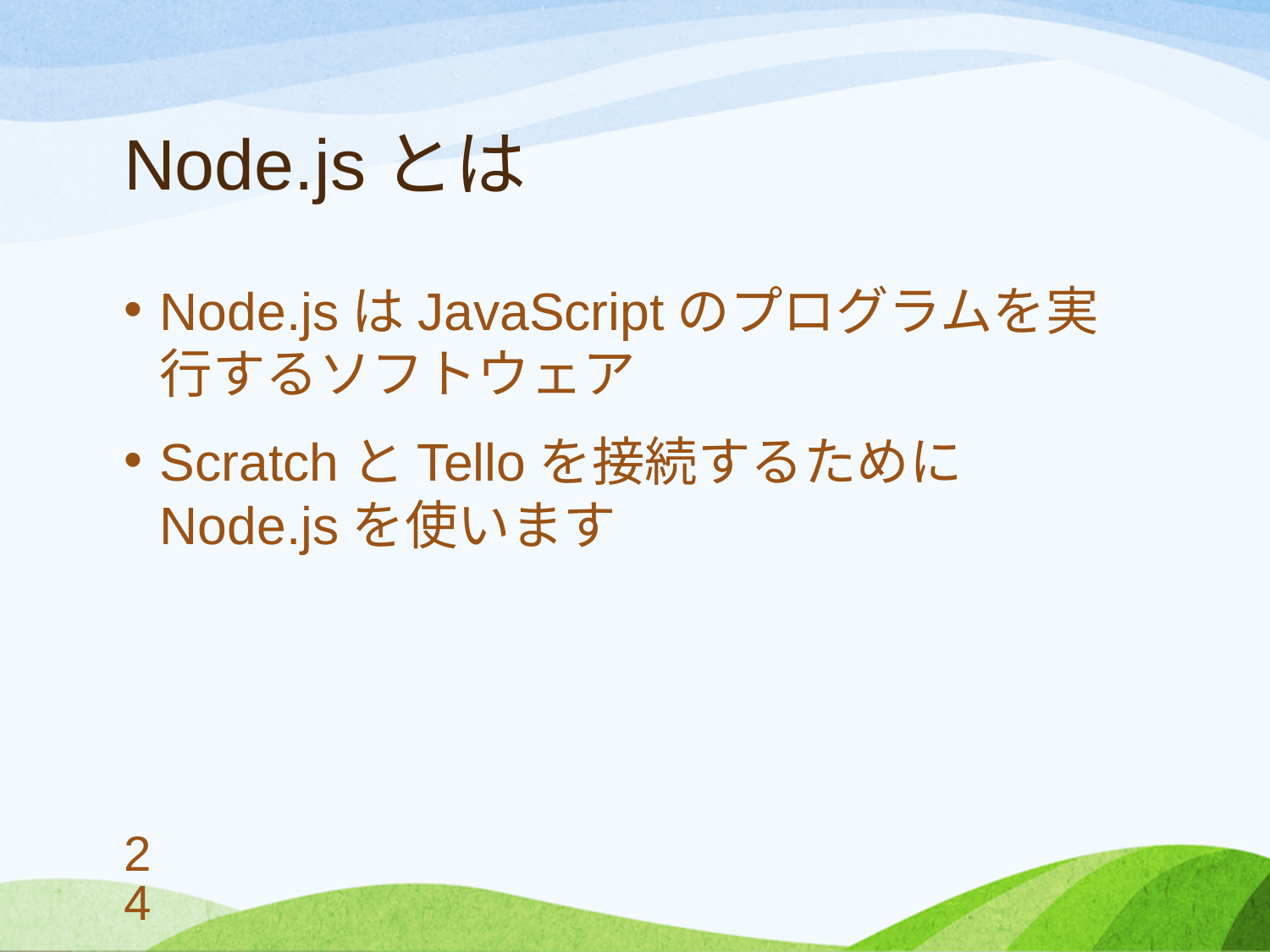

# Node.jsとは
Node.jsはJavaScriptのプログラムを実行するソフトウェア
ScratchとTelloを接続するためにNode.jsを使います

24